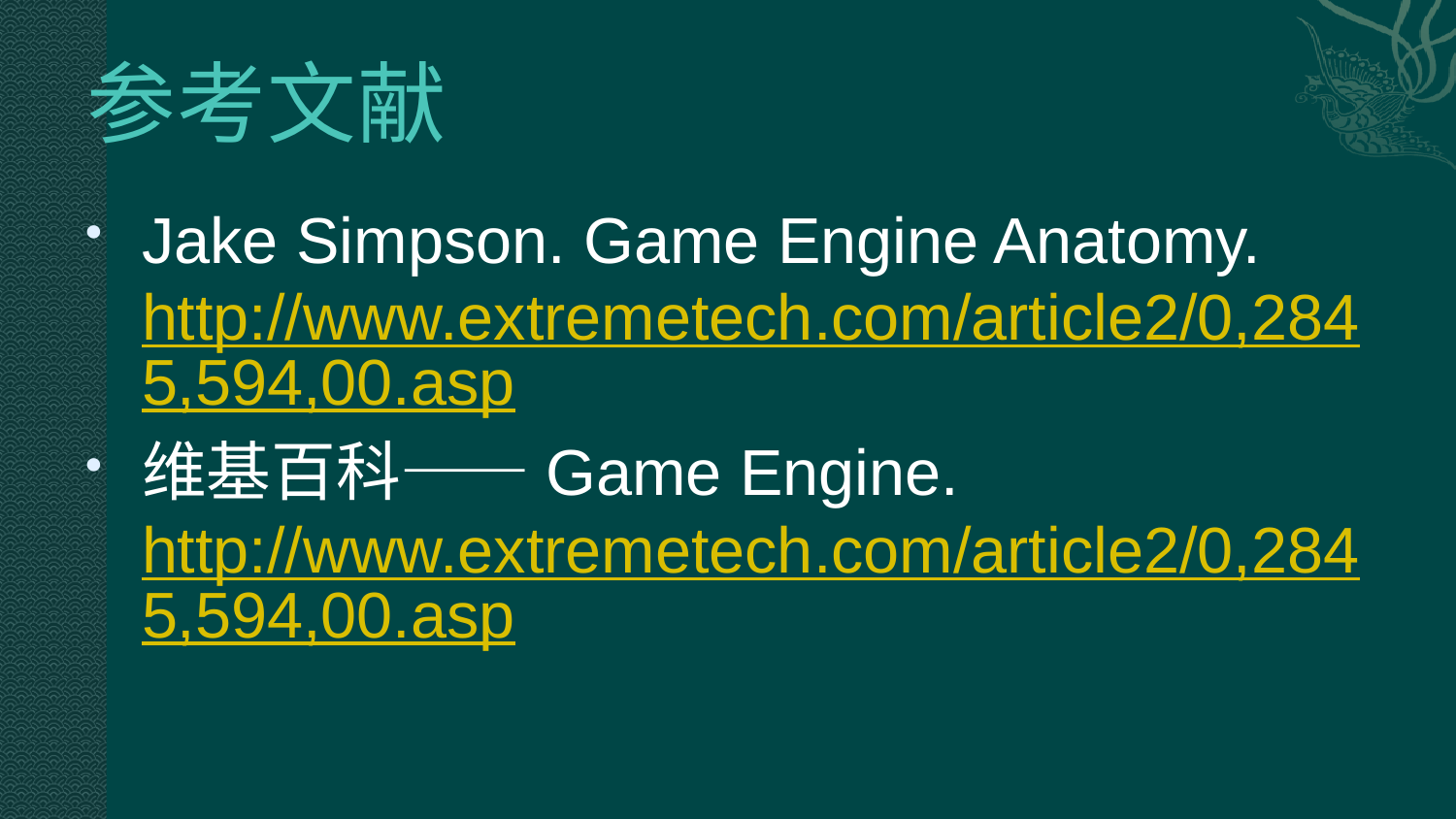

# 参考文献
Jake Simpson. Game Engine Anatomy.  http://www.extremetech.com/article2/0,2845,594,00.asp
维基百科——Game Engine. http://www.extremetech.com/article2/0,2845,594,00.asp